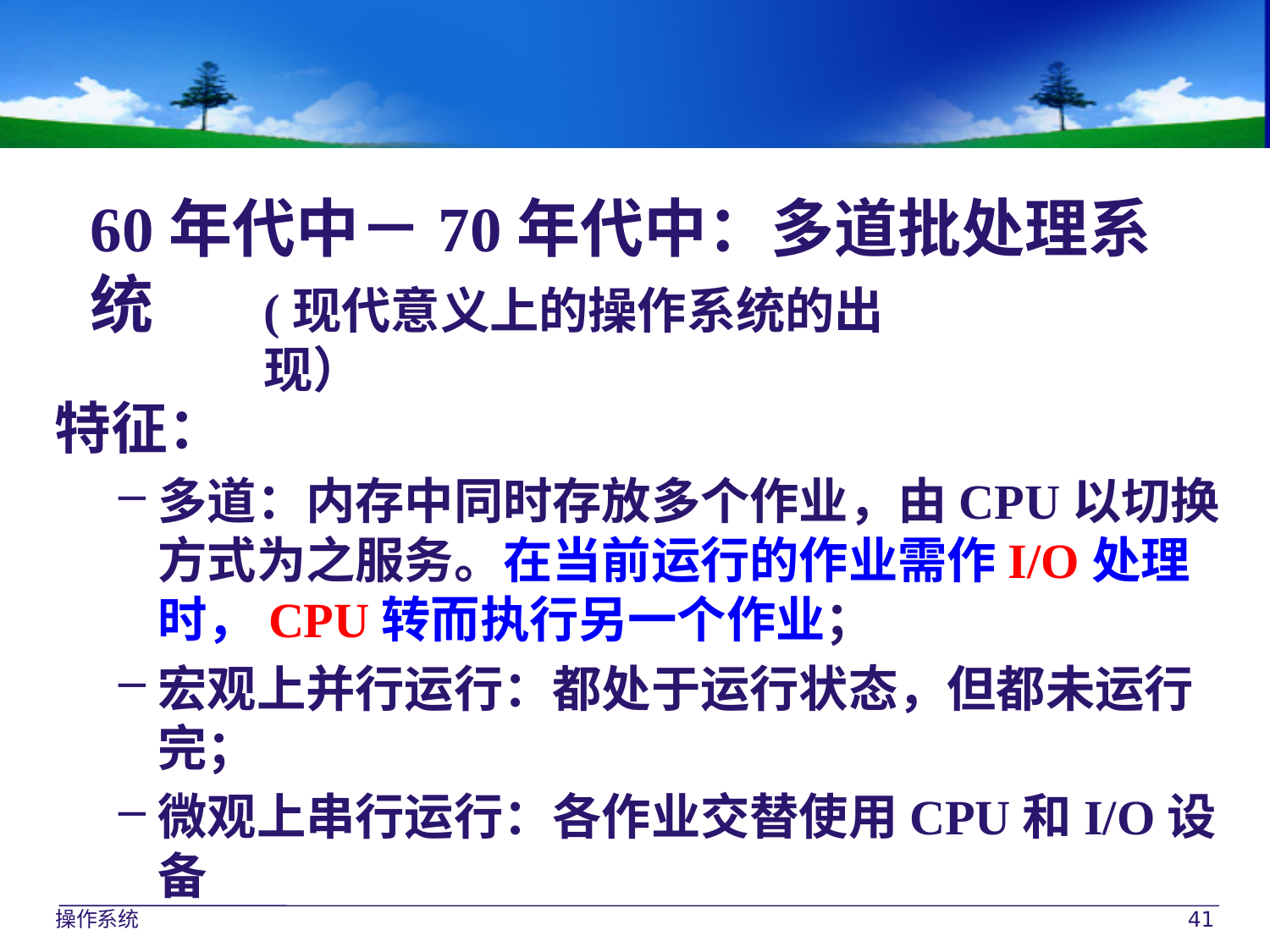

60年代中－70年代中：多道批处理系统
(现代意义上的操作系统的出现）
特征：
多道：内存中同时存放多个作业，由CPU以切换方式为之服务。在当前运行的作业需作I/O处理时，CPU转而执行另一个作业；
宏观上并行运行：都处于运行状态，但都未运行完；
微观上串行运行：各作业交替使用CPU和I/O设备
操作系统
41